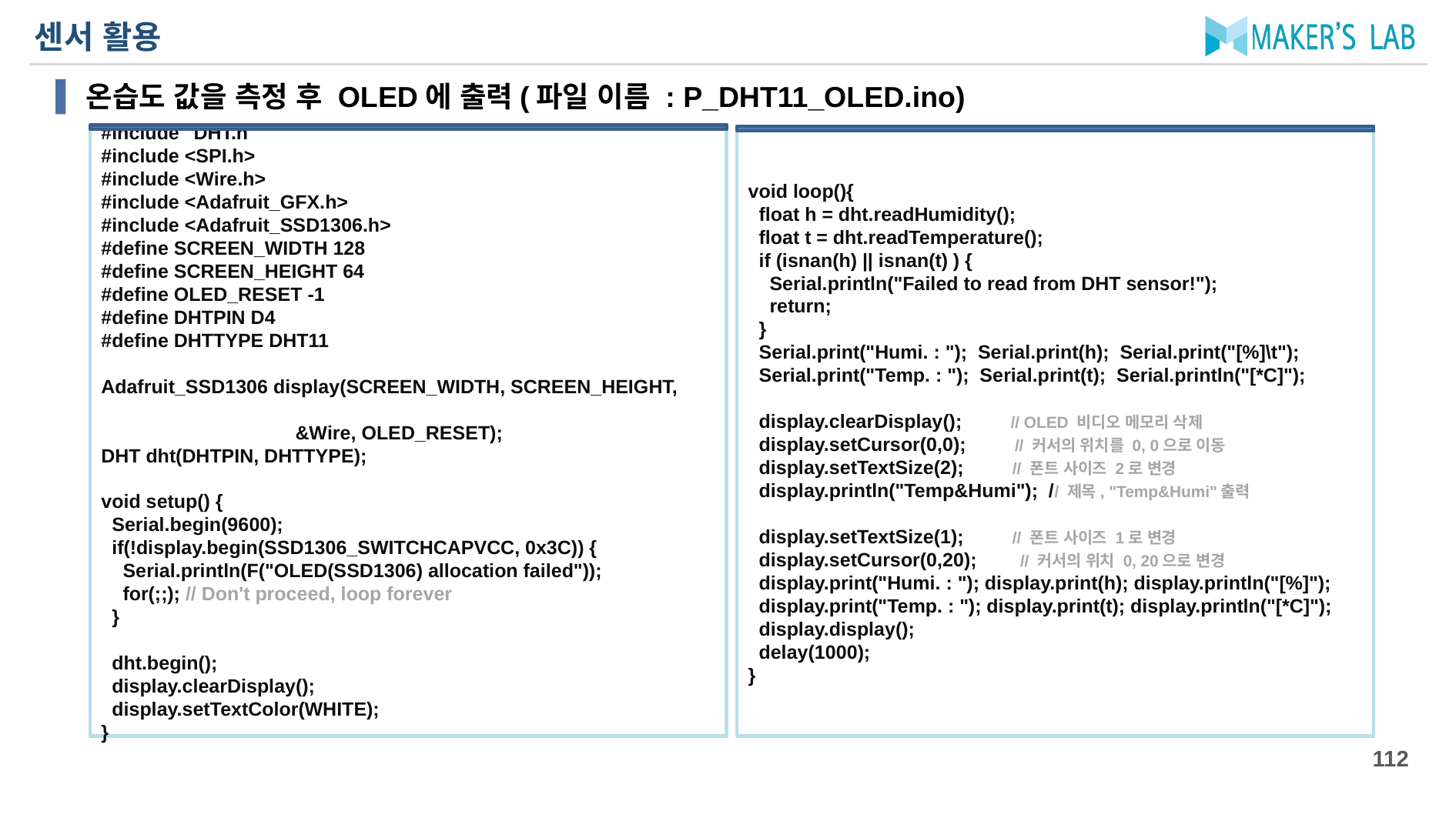

# 센서 활용
온습도 값을 측정 후 OLED에 출력(파일 이름 : P_DHT11_OLED.ino)

#include "DHT.h"
#include <SPI.h>
#include <Wire.h>
#include <Adafruit_GFX.h>
#include <Adafruit_SSD1306.h>
#define SCREEN_WIDTH 128
#define SCREEN_HEIGHT 64
#define OLED_RESET -1
#define DHTPIN D4
#define DHTTYPE DHT11

Adafruit_SSD1306 display(SCREEN_WIDTH, SCREEN_HEIGHT,
                                    &Wire, OLED_RESET);
DHT dht(DHTPIN, DHTTYPE);

void setup() {
  Serial.begin(9600);
  if(!display.begin(SSD1306_SWITCHCAPVCC, 0x3C)) {
    Serial.println(F("OLED(SSD1306) allocation failed"));
    for(;;); // Don't proceed, loop forever
  }

  dht.begin();
  display.clearDisplay();
  display.setTextColor(WHITE);
}
void loop(){
  float h = dht.readHumidity();
  float t = dht.readTemperature();
  if (isnan(h) || isnan(t) ) {
    Serial.println("Failed to read from DHT sensor!");
    return;
  }
  Serial.print("Humi. : ");  Serial.print(h);  Serial.print("[%]\t");
  Serial.print("Temp. : ");  Serial.print(t);  Serial.println("[*C]");

  display.clearDisplay();         // OLED 비디오 메모리 삭제
  display.setCursor(0,0);         // 커서의 위치를 0, 0으로 이동
  display.setTextSize(2);         // 폰트 사이즈 2로 변경
  display.println("Temp&Humi");  // 제목, "Temp&Humi"출력

  display.setTextSize(1);         // 폰트 사이즈 1로 변경
  display.setCursor(0,20);        // 커서의 위치 0, 20으로 변경
  display.print("Humi. : "); display.print(h); display.println("[%]");
  display.print("Temp. : "); display.print(t); display.println("[*C]");
  display.display();
  delay(1000);
}
112